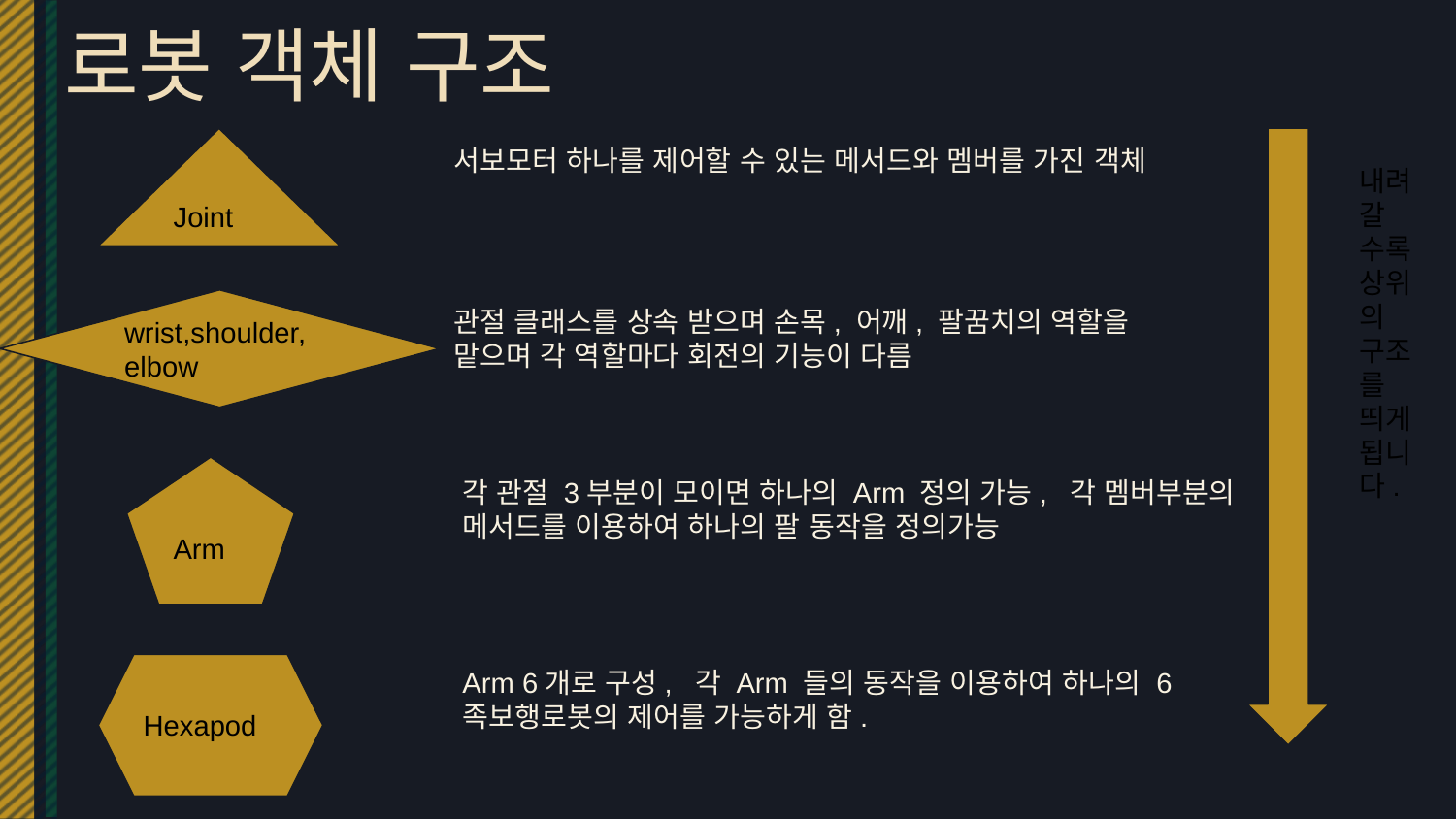

# 로봇 객체 구조

Joint
서보모터 하나를 제어할 수 있는 메서드와 멤버를 가진 객체

내려갈 수록 상위의 구조를 띄게 됩니다.
wrist,shoulder,elbow
관절 클래스를 상속 받으며 손목, 어깨, 팔꿈치의 역할을 맡으며 각 역할마다 회전의 기능이 다름
Arm
각 관절 3부분이 모이면 하나의 Arm 정의 가능,  각 멤버부분의 메서드를 이용하여 하나의 팔 동작을 정의가능
Arm 6개로 구성,  각 Arm 들의 동작을 이용하여 하나의 6족보행로봇의 제어를 가능하게 함.
Hexapod